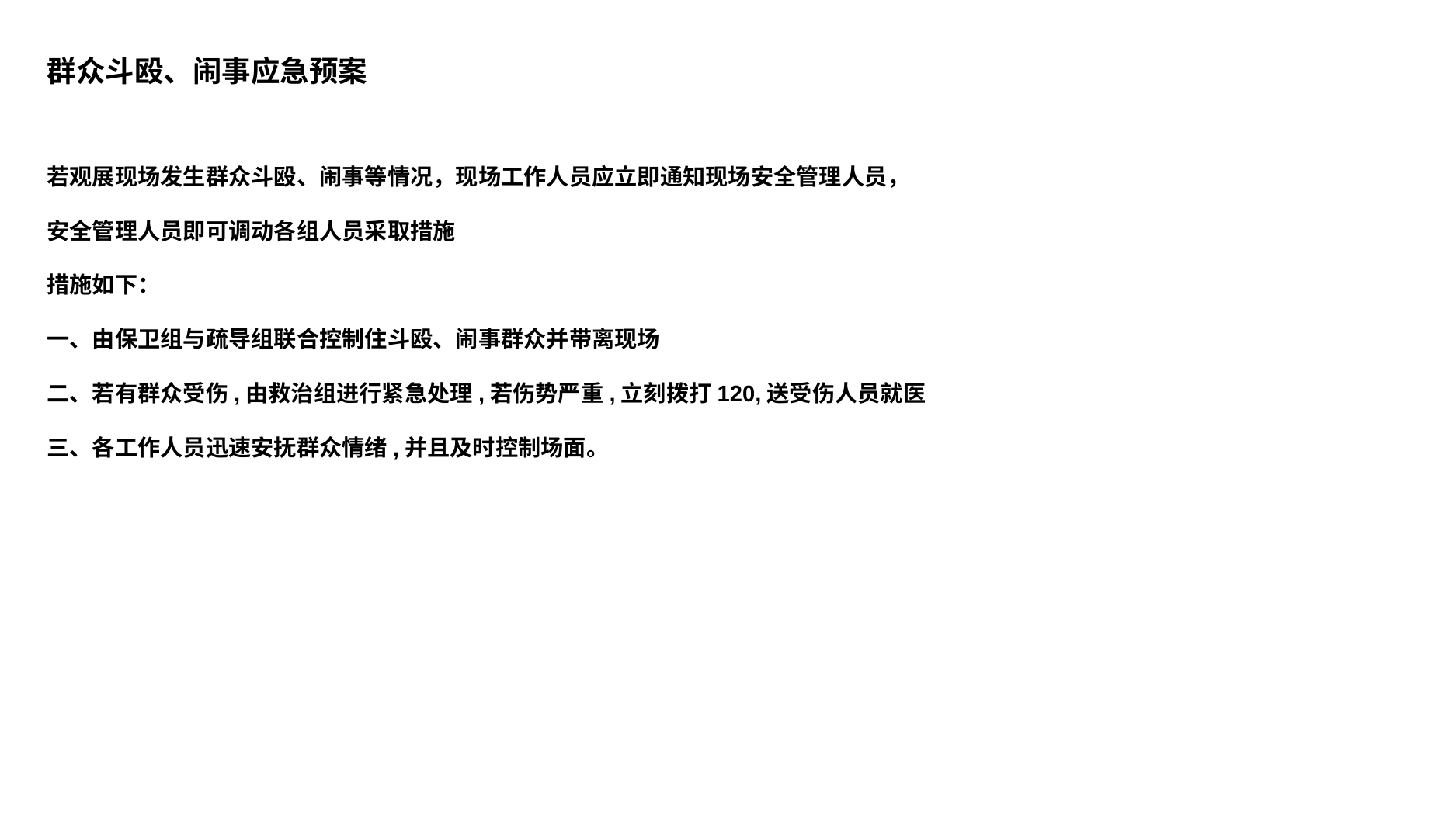

群众斗殴、闹事应急预案
若观展现场发生群众斗殴、闹事等情况，现场工作人员应立即通知现场安全管理人员，
安全管理人员即可调动各组人员采取措施
措施如下：
一、由保卫组与疏导组联合控制住斗殴、闹事群众并带离现场
二、若有群众受伤,由救治组进行紧急处理,若伤势严重,立刻拨打120,送受伤人员就医
三、各工作人员迅速安抚群众情绪,并且及时控制场面。